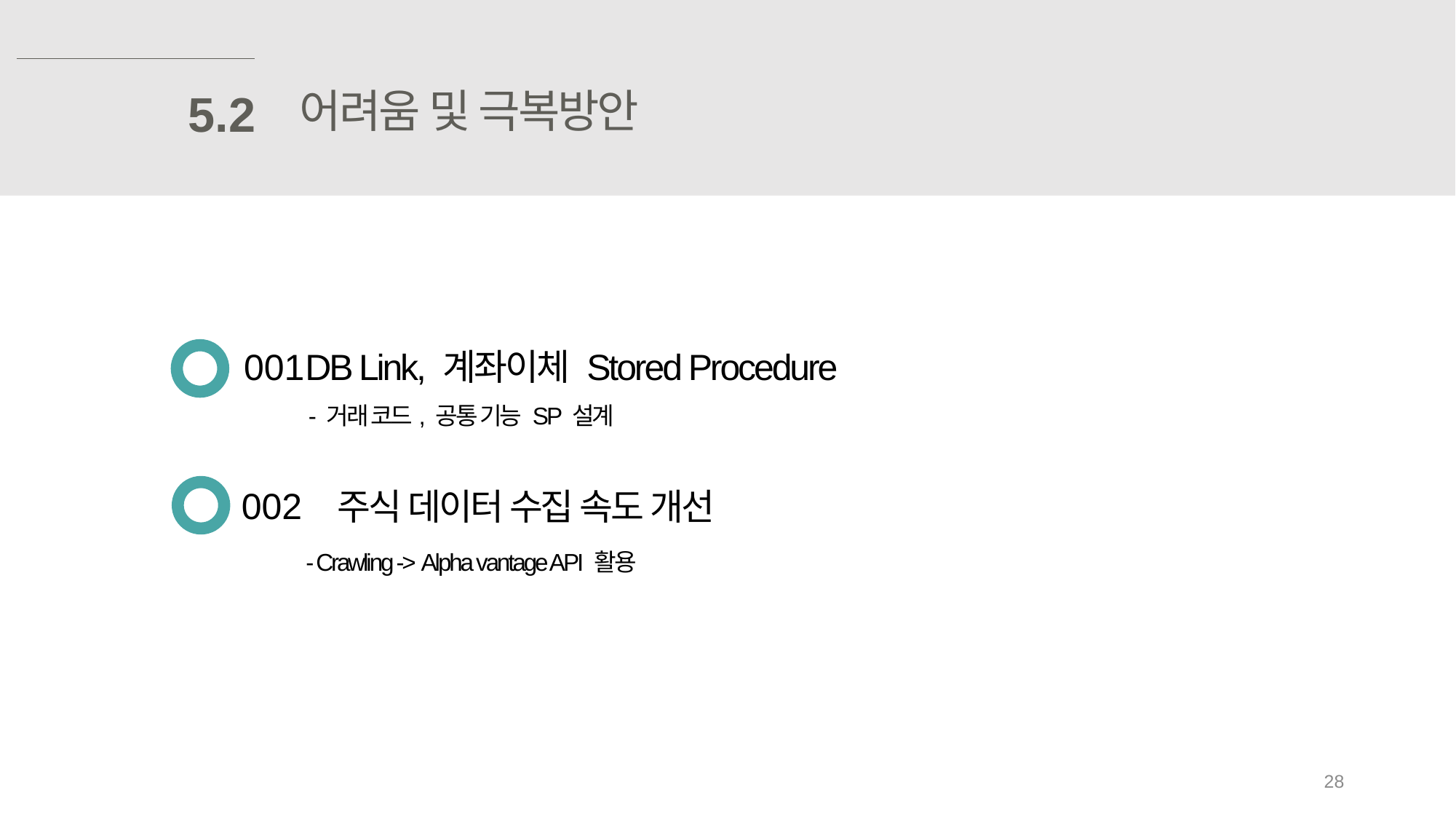

어려움 및 극복방안
5.2
001
DB Link, 계좌이체 Stored Procedure

- 거래 코드, 공통 기능 SP 설계
002
 주식 데이터 수집 속도 개선

- Crawling -> Alpha vantage API 활용

28